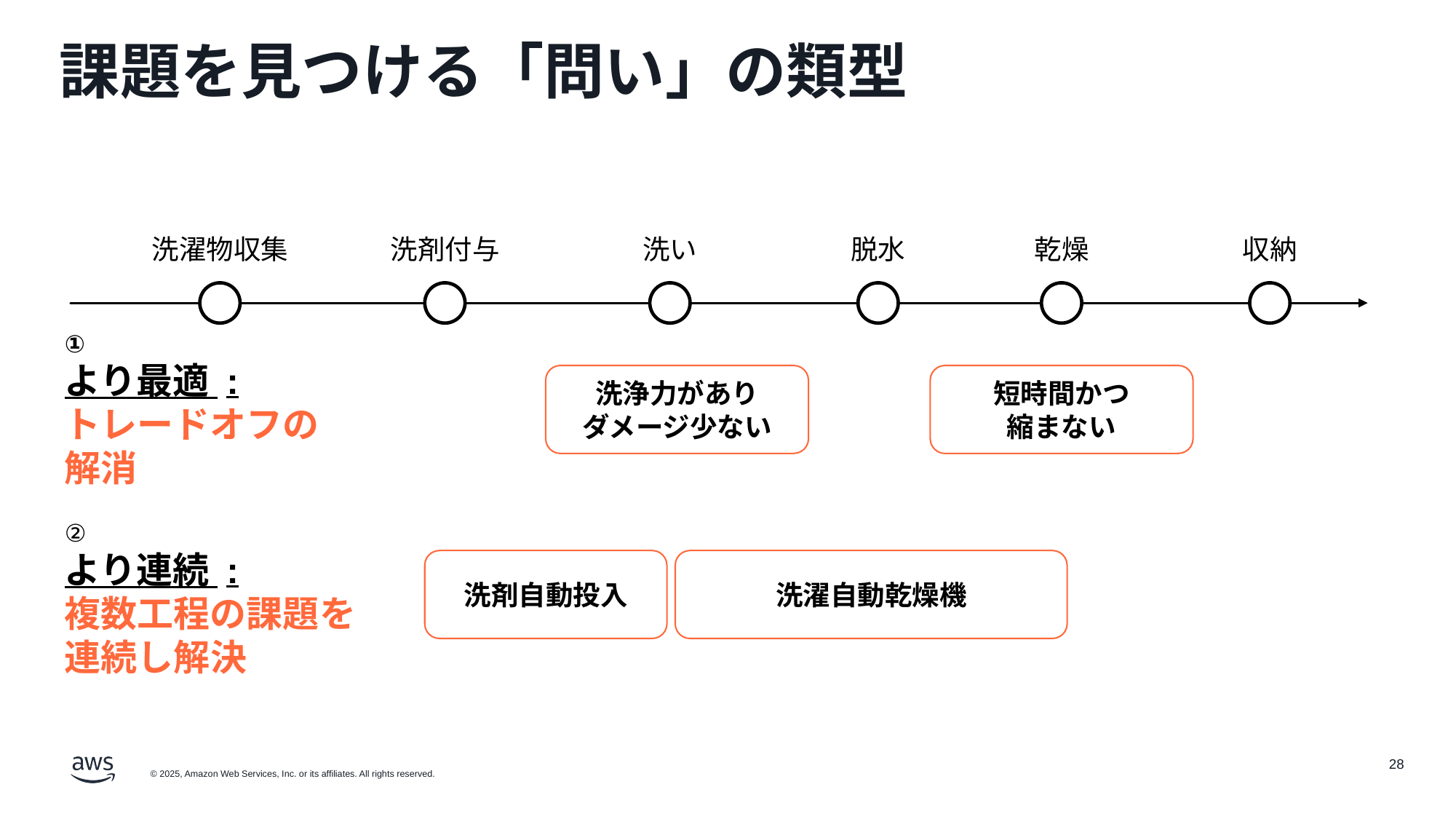

# 課題を見つける「問い」の類型
洗濯物収集
洗剤付与
洗い
脱水
乾燥
収納

①
より最適 :
トレードオフの
解消
洗浄力があり
ダメージ少ない
短時間かつ
縮まない
②
より連続 :
複数工程の課題を連続し解決
洗剤自動投入
洗濯自動乾燥機
28